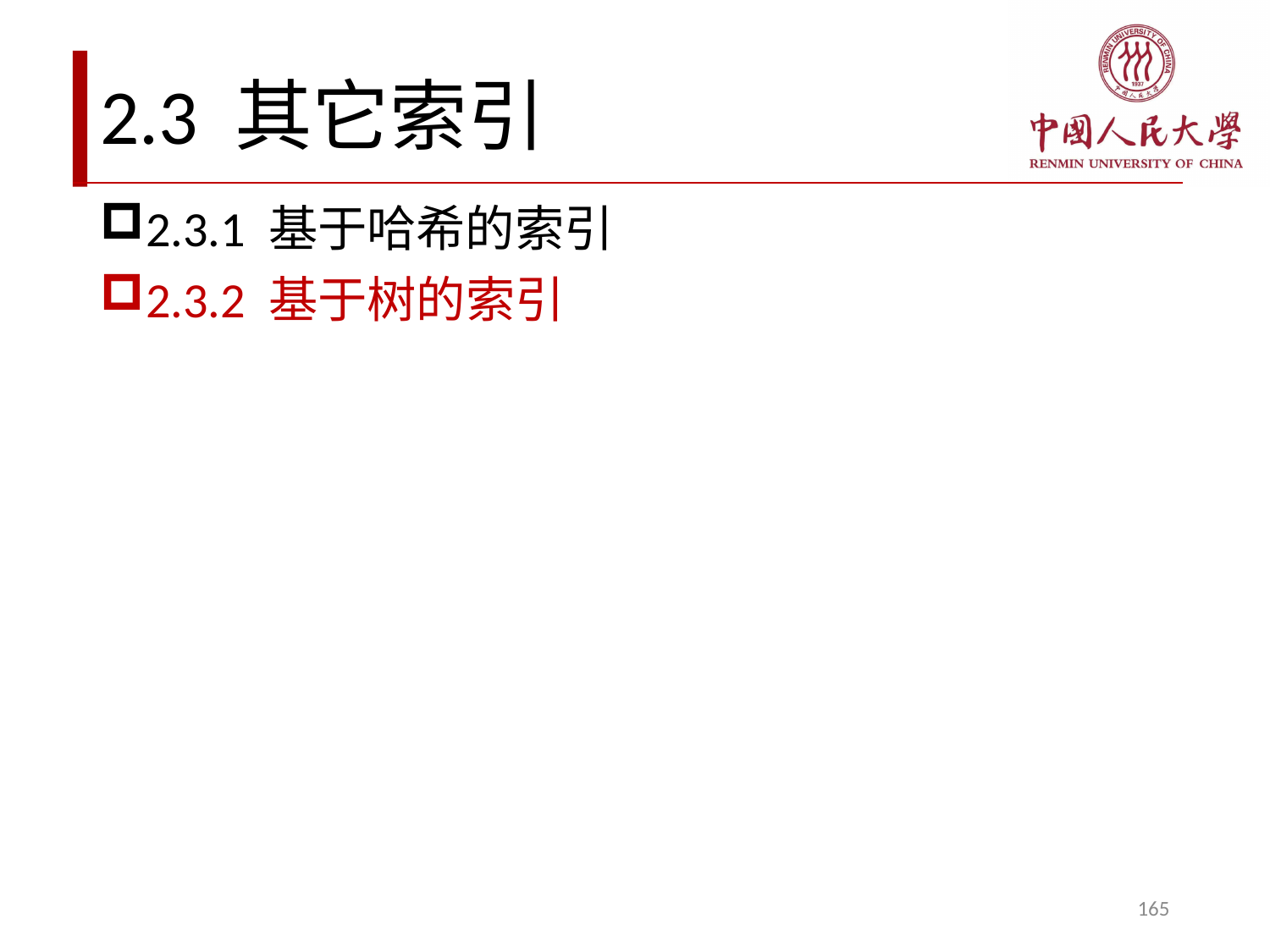

# 2.3 其它索引
2.3.1 基于哈希的索引
2.3.2 基于树的索引

165